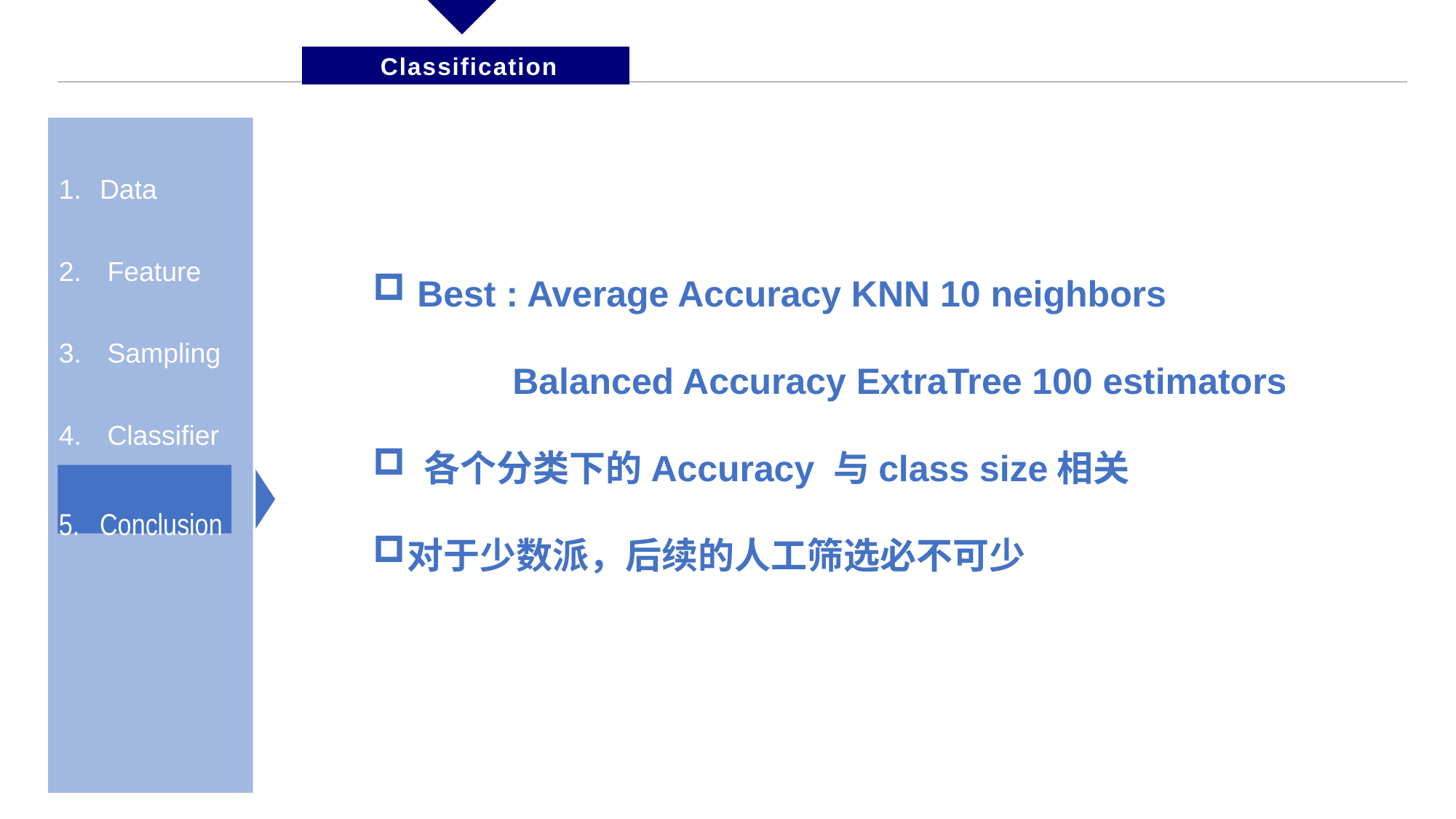

Classification

Data
 Feature
 Sampling
 Classifier
Conclusion

 Best : Average Accuracy KNN 10 neighbors
	   Balanced Accuracy ExtraTree 100 estimators
 各个分类下的Accuracy 与class size相关
对于少数派，后续的人工筛选必不可少